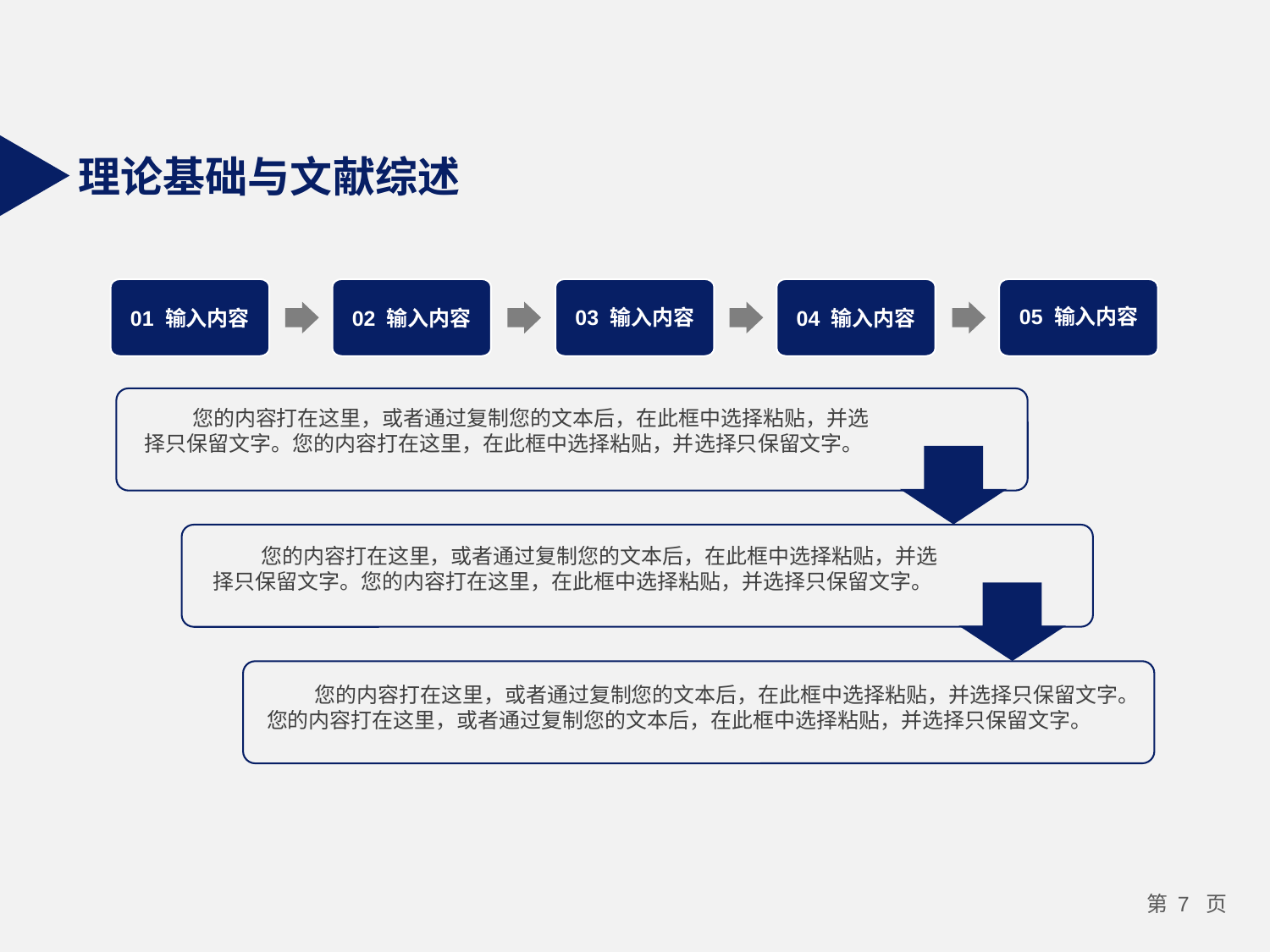

理论基础与文献综述

03 输入内容
01 输入内容
02 输入内容
04 输入内容

05 输入内容

您的内容打在这里，或者通过复制您的文本后，在此框中选择粘贴，并选择只保留文字。您的内容打在这里，在此框中选择粘贴，并选择只保留文字。

您的内容打在这里，或者通过复制您的文本后，在此框中选择粘贴，并选择只保留文字。您的内容打在这里，在此框中选择粘贴，并选择只保留文字。

您的内容打在这里，或者通过复制您的文本后，在此框中选择粘贴，并选择只保留文字。您的内容打在这里，或者通过复制您的文本后，在此框中选择粘贴，并选择只保留文字。